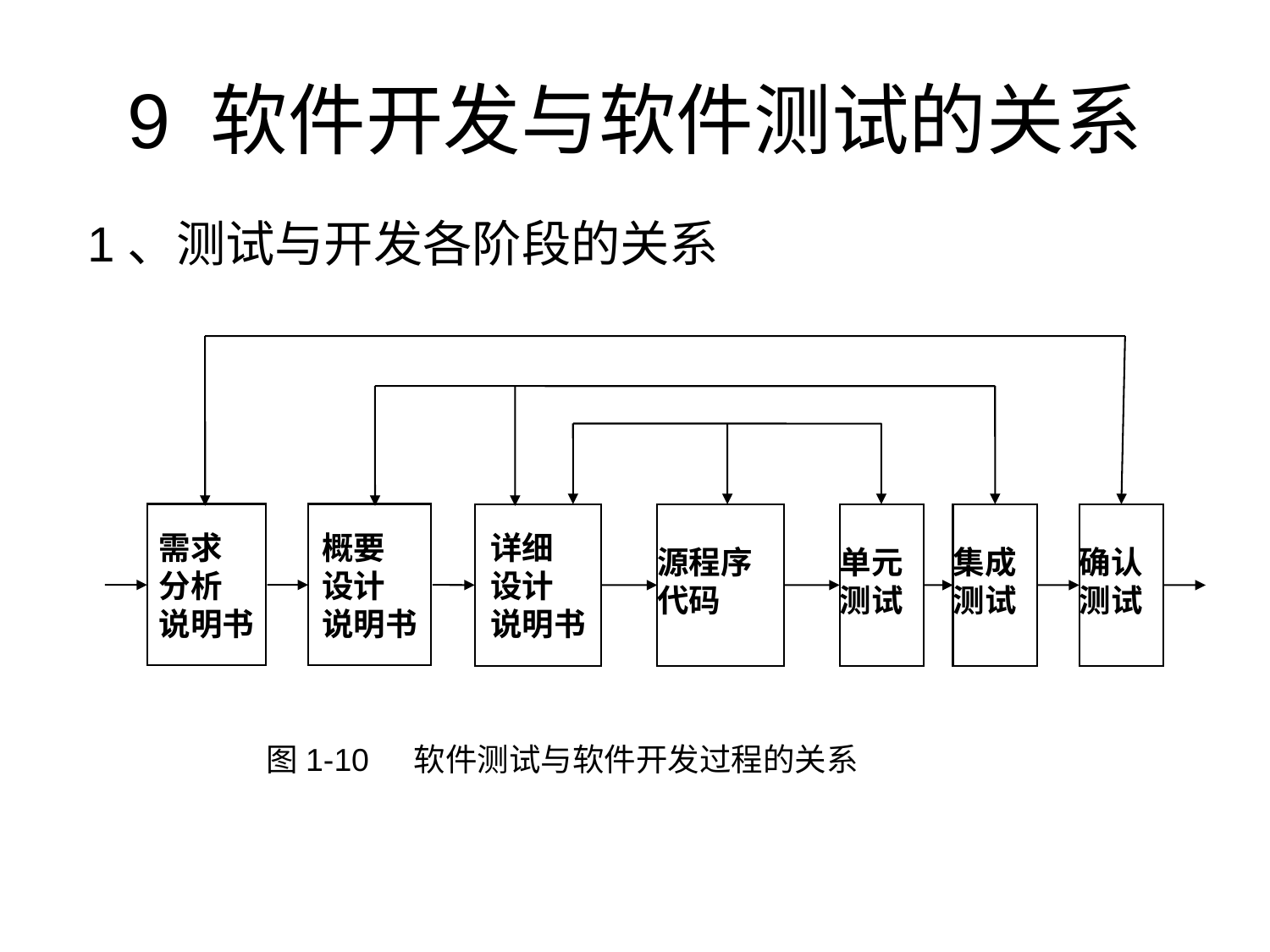

# 9 软件开发与软件测试的关系
1、测试与开发各阶段的关系

需求
分析
说明书
概要
设计
说明书
详细
设计
说明书

源程序
代码

单元
测试

集成
测试

确认
测试

图1-10  软件测试与软件开发过程的关系